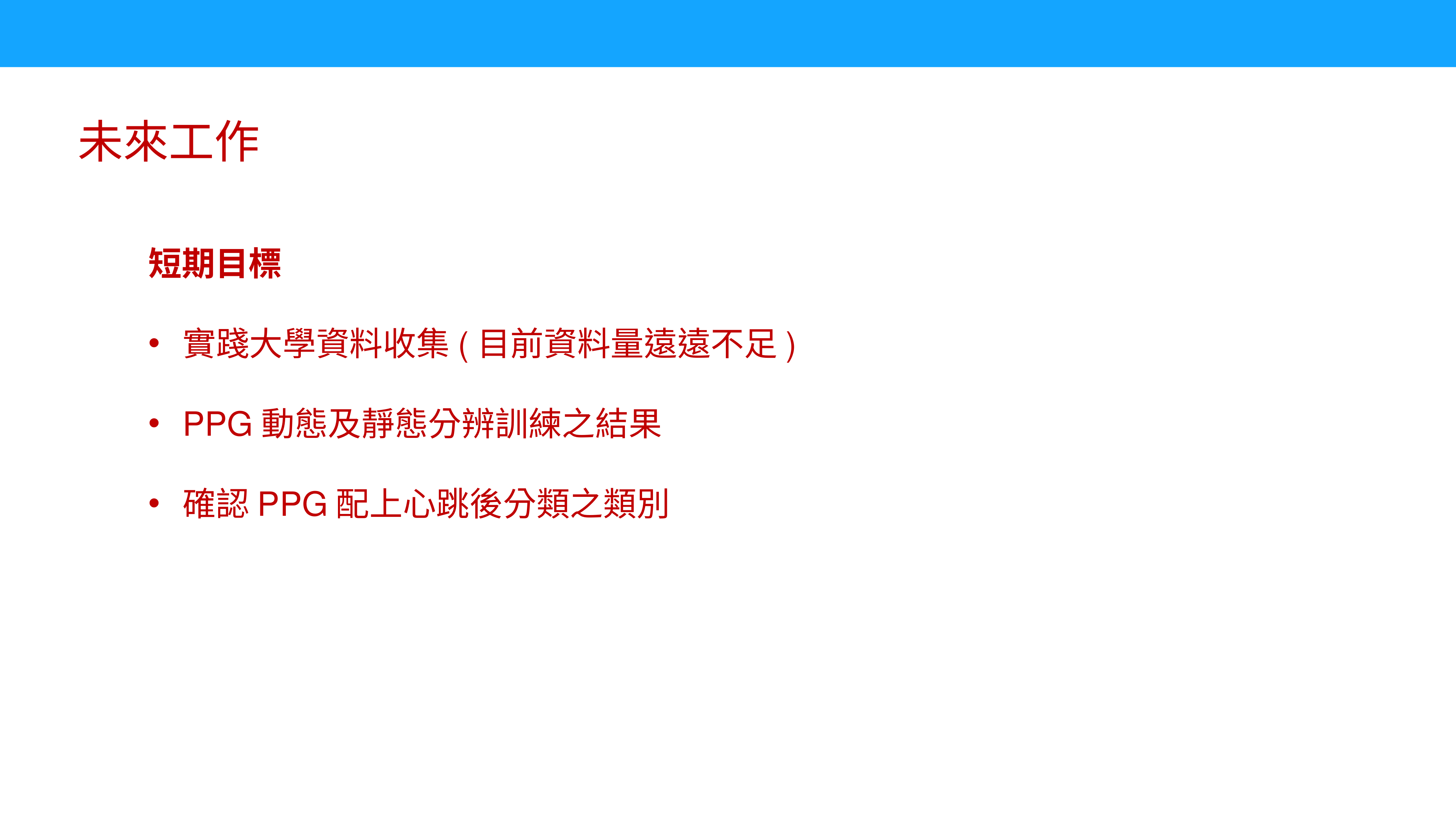

未來工作
短期目標

實踐大學資料收集(目前資料量遠遠不足)

PPG動態及靜態分辨訓練之結果

確認PPG配上心跳後分類之類別